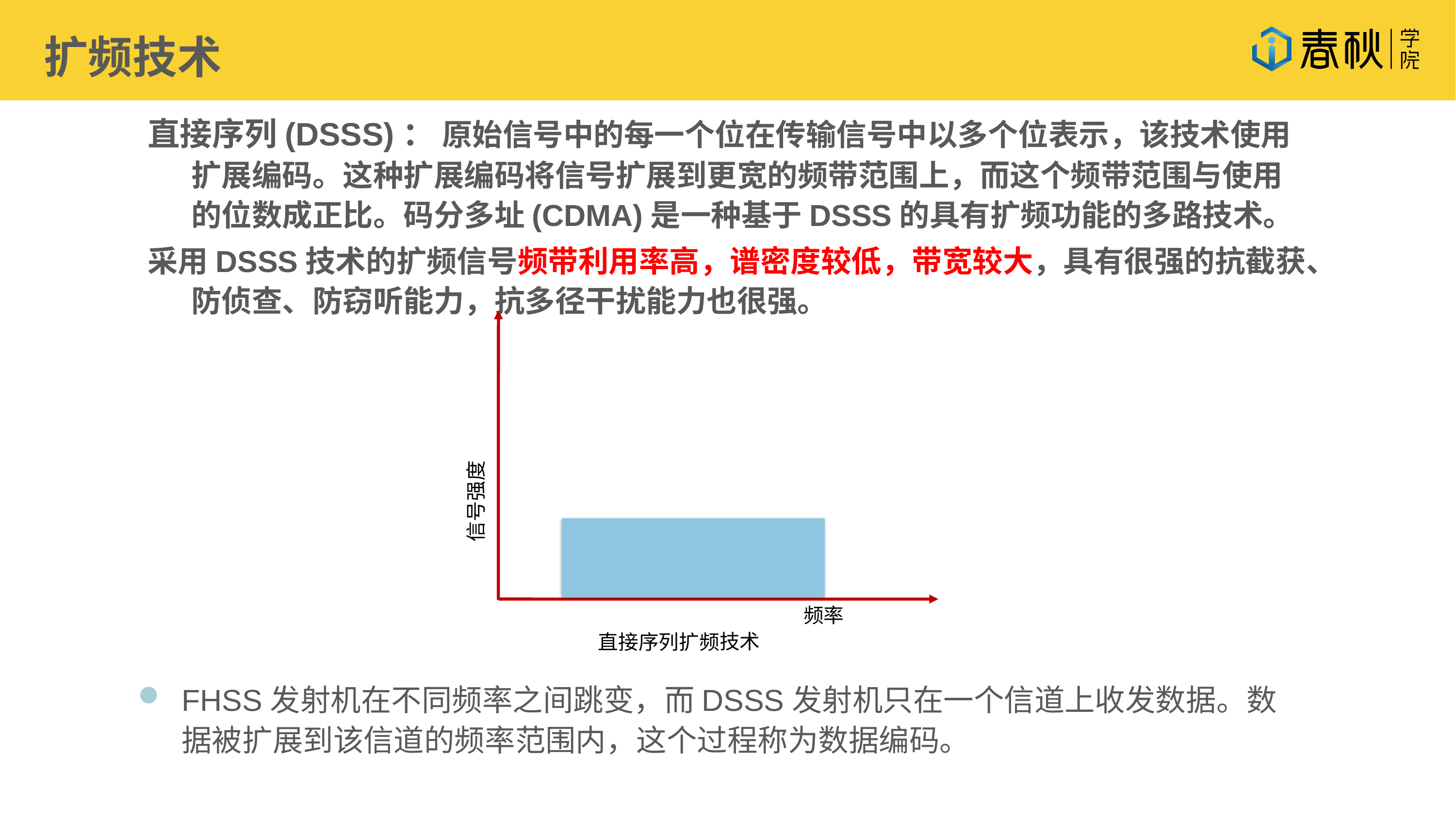

扩频技术
直接序列(DSSS)： 原始信号中的每一个位在传输信号中以多个位表示，该技术使用扩展编码。这种扩展编码将信号扩展到更宽的频带范围上，而这个频带范围与使用的位数成正比。码分多址(CDMA)是一种基于DSSS的具有扩频功能的多路技术。
采用DSSS技术的扩频信号频带利用率高，谱密度较低，带宽较大，具有很强的抗截获、防侦查、防窃听能力，抗多径干扰能力也很强。

信号强度
频率

直接序列扩频技术
FHSS发射机在不同频率之间跳变，而DSSS发射机只在一个信道上收发数据。数据被扩展到该信道的频率范围内，这个过程称为数据编码。